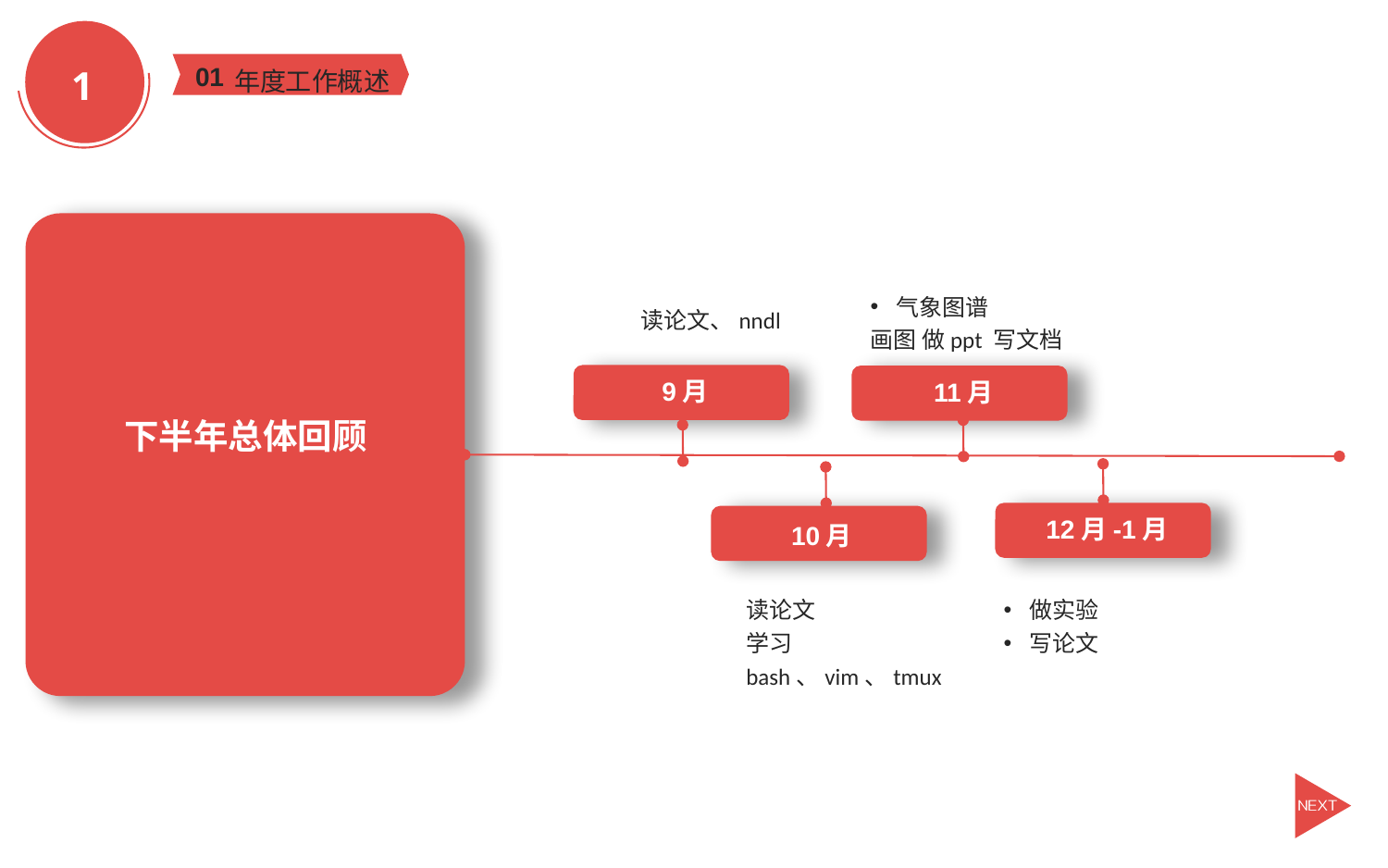

1
年度工作概述
01

气象图谱
画图 做ppt 写文档
读论文、nndl

9月
11月
下半年总体回顾

12月-1月
10月
读论文
学习bash、vim、tmux
做实验
写论文